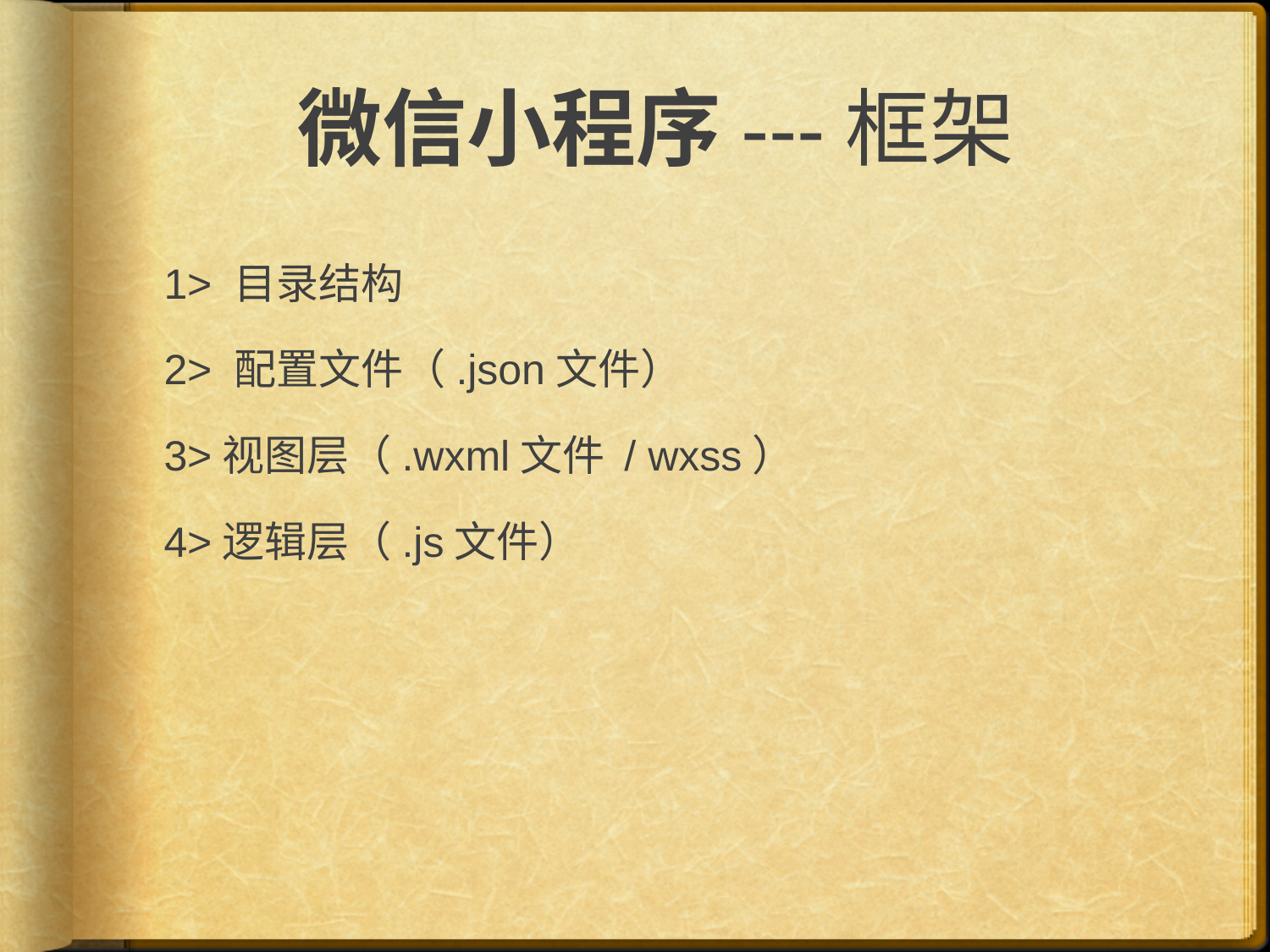

# 微信小程序---框架
1> 目录结构
2> 配置文件（.json文件）
3>视图层（.wxml文件 / wxss）
4>逻辑层（.js文件）